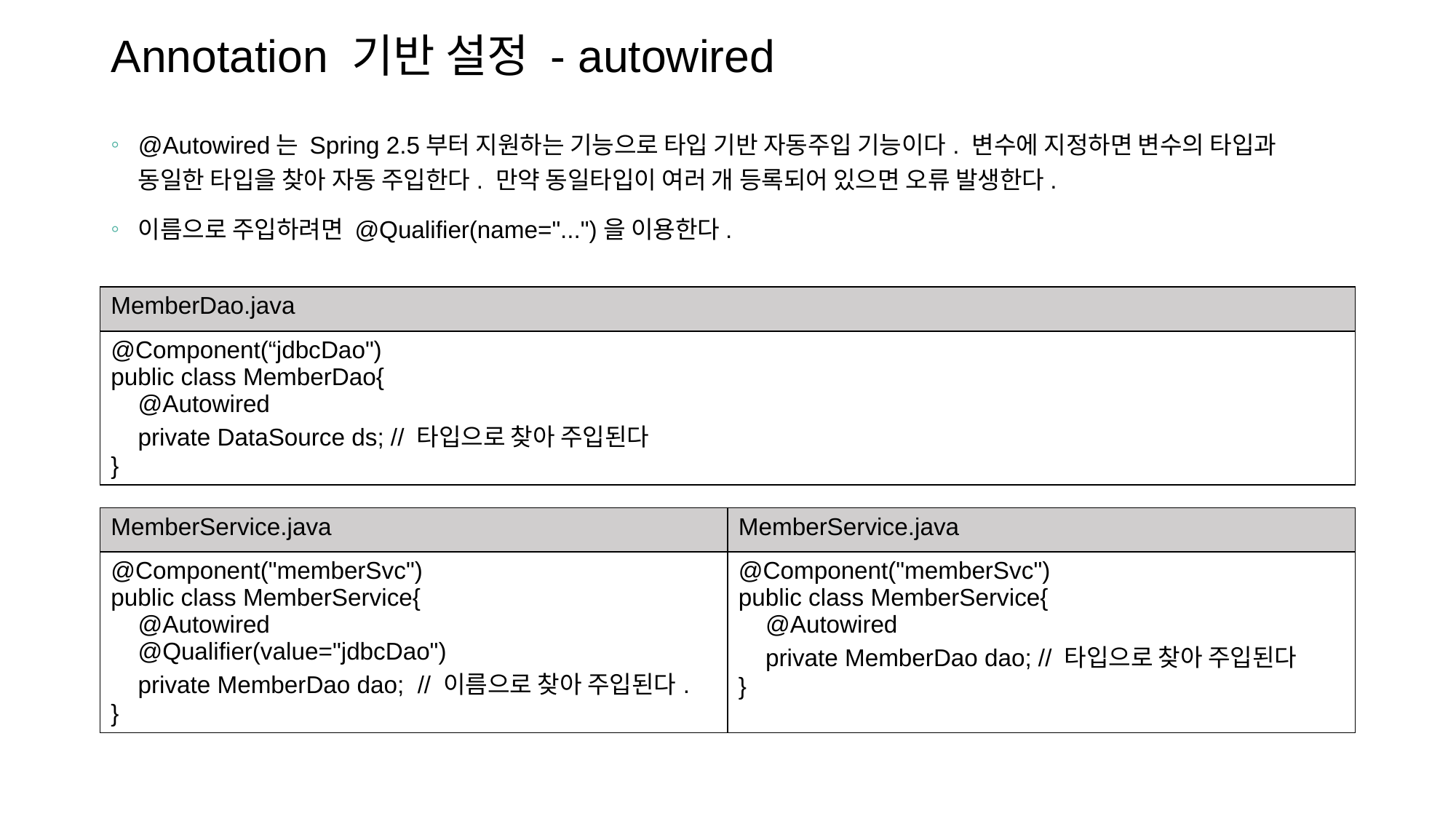

# Annotation 기반 설정 - autowired
@Autowired는 Spring 2.5부터 지원하는 기능으로 타입 기반 자동주입 기능이다. 변수에 지정하면 변수의 타입과 동일한 타입을 찾아 자동 주입한다. 만약 동일타입이 여러 개 등록되어 있으면 오류 발생한다.
이름으로 주입하려면 @Qualifier(name="...")을 이용한다.
| MemberDao.java |
| --- |
| @Component(“jdbcDao") public class MemberDao{ @Autowired private DataSource ds; // 타입으로 찾아 주입된다 } |
| MemberService.java | MemberService.java |
| --- | --- |
| @Component("memberSvc") public class MemberService{ @Autowired @Qualifier(value="jdbcDao") private MemberDao dao; // 이름으로 찾아 주입된다. } | @Component("memberSvc") public class MemberService{ @Autowired private MemberDao dao; // 타입으로 찾아 주입된다 } |